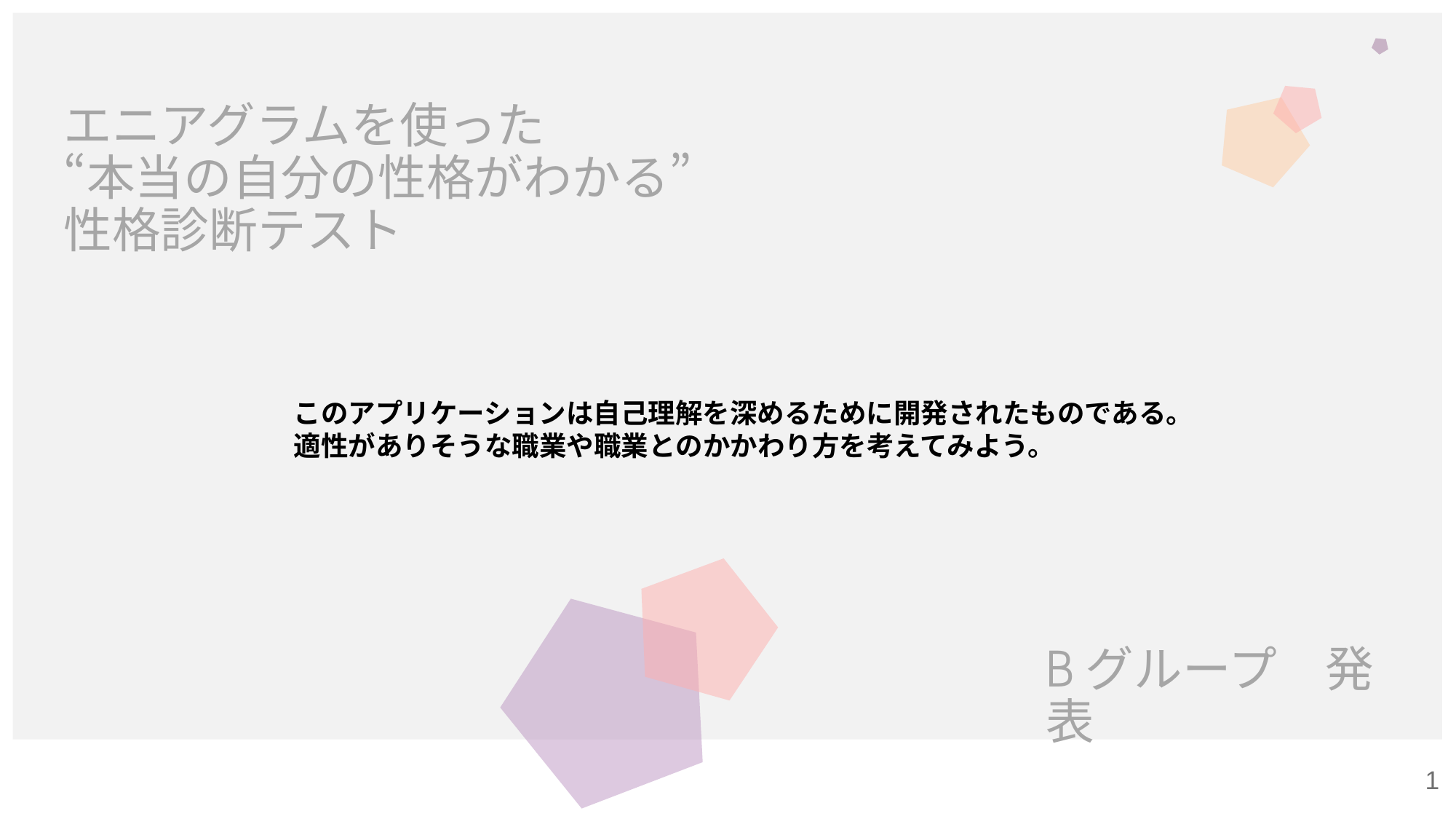

# エニアグラムを使った “本当の自分の性格がわかる” 性格診断テスト
このアプリケーションは自己理解を深めるために開発されたものである。
適性がありそうな職業や職業とのかかわり方を考えてみよう。

Bグループ　発表
1